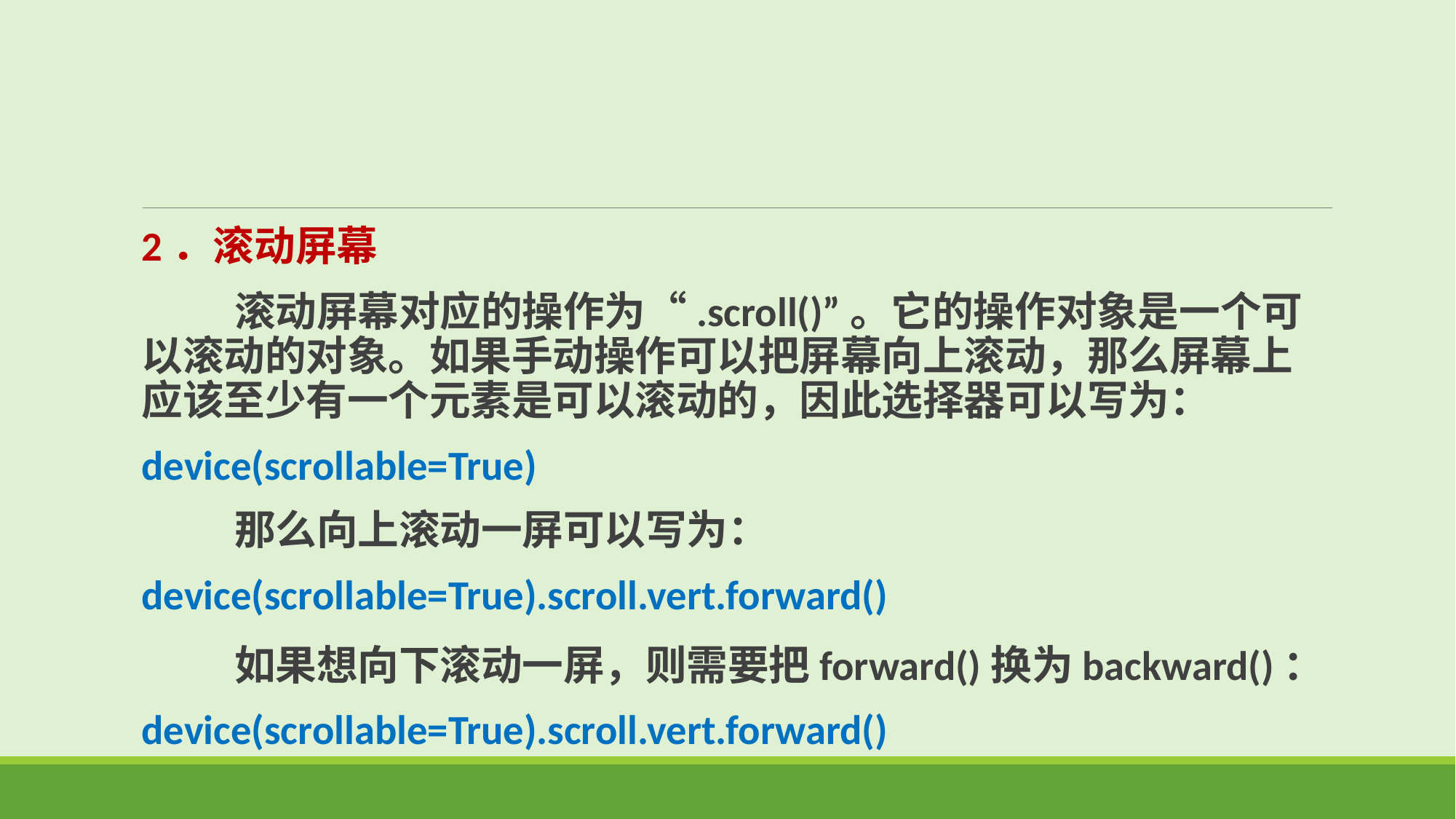

2．滚动屏幕
         滚动屏幕对应的操作为“.scroll()”。它的操作对象是一个可以滚动的对象。如果手动操作可以把屏幕向上滚动，那么屏幕上应该至少有一个元素是可以滚动的，因此选择器可以写为：
device(scrollable=True)
         那么向上滚动一屏可以写为：
device(scrollable=True).scroll.vert.forward()
         如果想向下滚动一屏，则需要把forward()换为backward()：
device(scrollable=True).scroll.vert.forward()